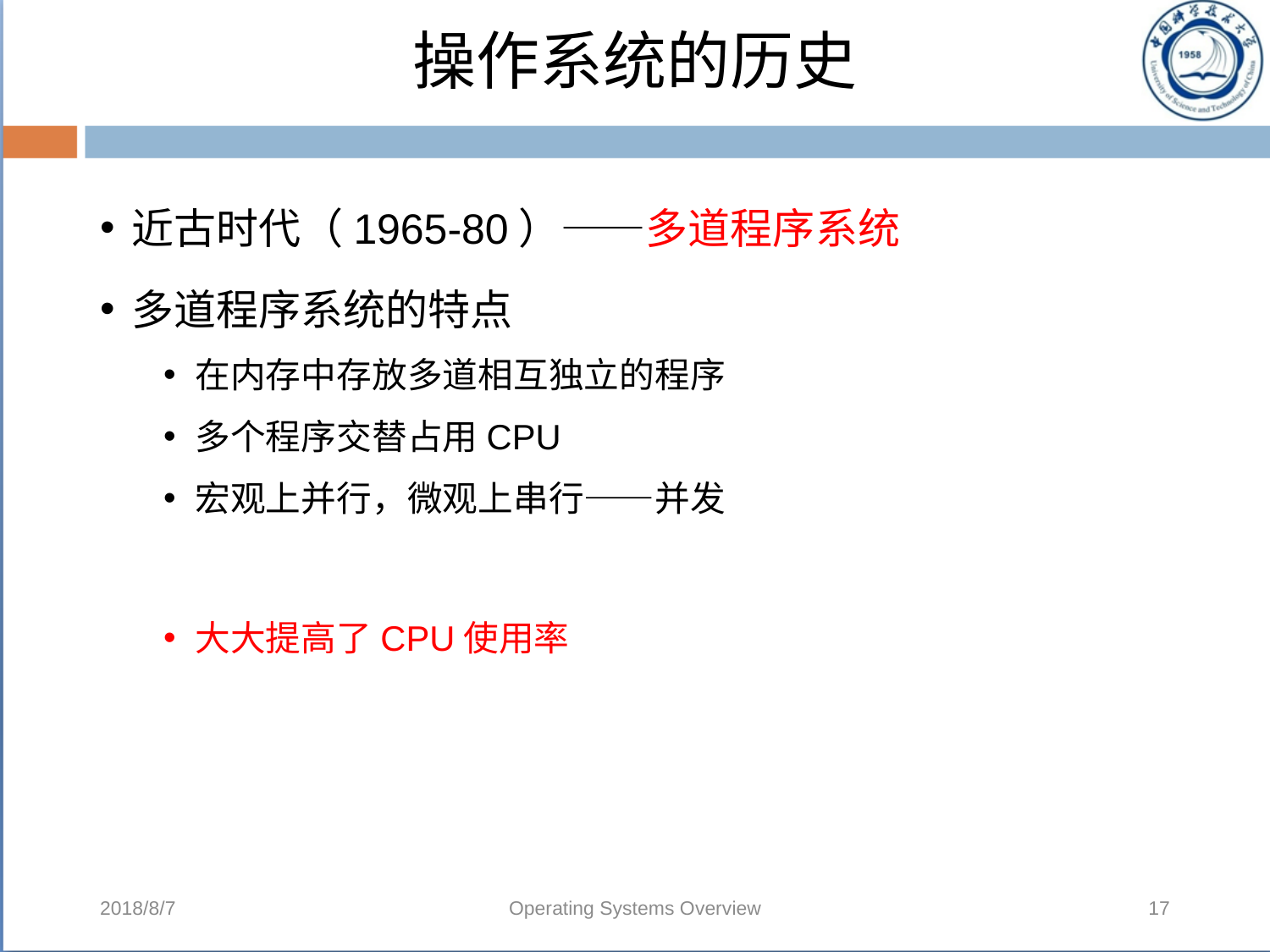

# 操作系统的历史
近古时代（1965-80）——多道程序系统
多道程序系统的特点
在内存中存放多道相互独立的程序
多个程序交替占用CPU
宏观上并行，微观上串行——并发

大大提高了CPU使用率
2018/8/7
Operating Systems Overview
17